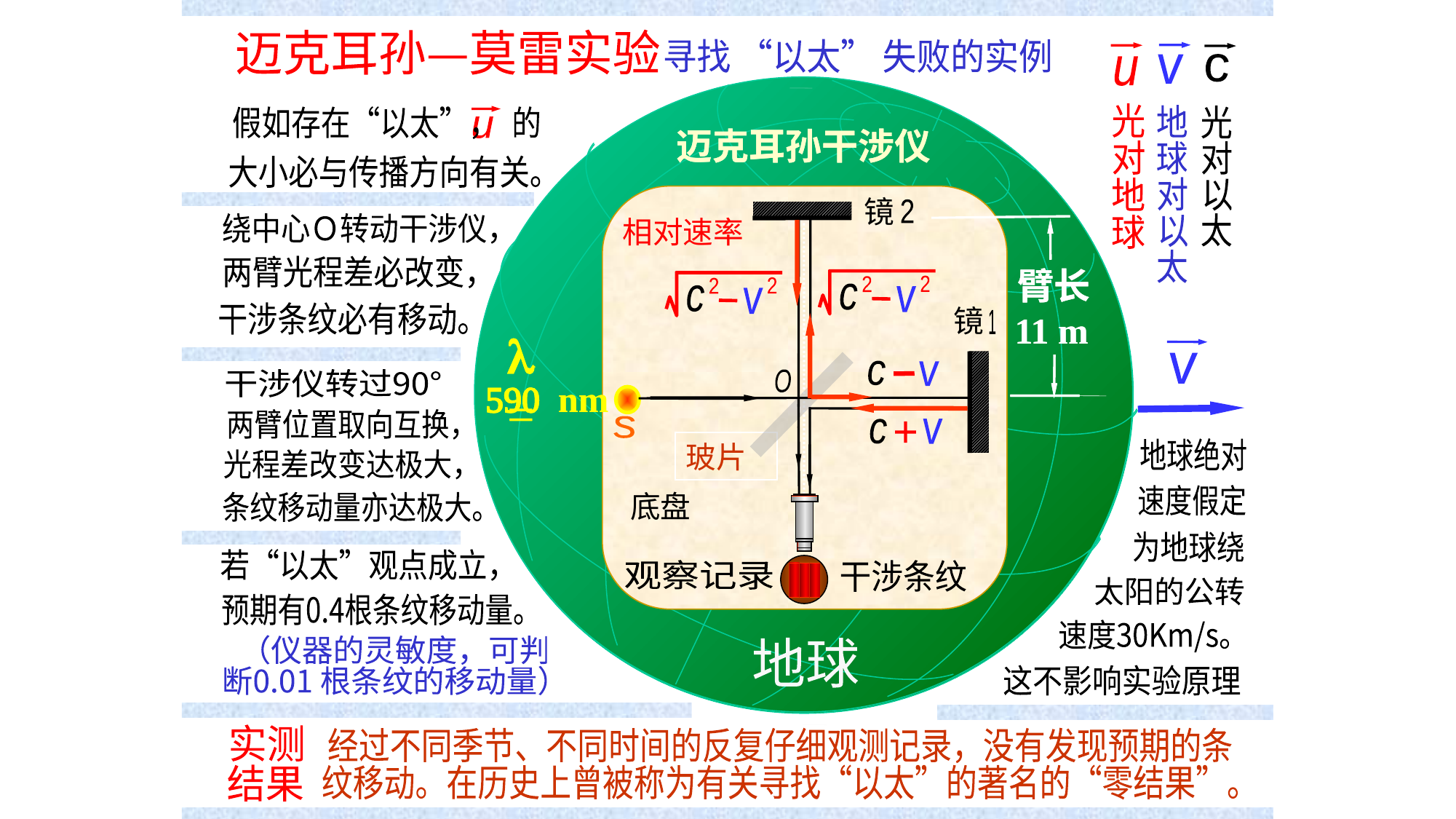

续
迈克耳孙—莫雷实验
寻找 “以太” 失败的实例

c
v
u

光
对
地
球
地
球
对
以
太
光
对
以
太

v

地球

地球

迈克耳孙干涉仪

镜
2

镜
1

O

s

玻片
底盘

臂长
11 m

λ =
590 nm
迈克耳孙干涉仪

镜
2

镜
1

O

s

玻片
底盘

臂长
11 m

λ =
590 nm
相对速率
相对速率

2
2
c
v

2
2
c
v

2
2
c
v

2
2
c
v

c
v

c
v

v
c
+

v
c
+

观察记录
干涉条纹

观察记录
干涉条纹

假如存在“以太”，  的

u
大小必与传播方向有关。

迈克耳孙干涉仪

镜
2

镜
1

O

s

玻片
底盘

臂长
11 m

λ =
590 nm
相对速率
绕中心Ｏ转动干涉仪，
两臂光程差必改变，
干涉条纹必有移动。

2
2
c
v

2
2
c
v

c
v

干涉仪转过90°
两臂位置取向互换，
光程差改变达极大，
条纹移动量亦达极大。

v
c
+
地球绝对
速度假定
为地球绕
太阳的公转
速度30Km/s。
这不影响实验原理

若“以太”观点成立，
预期有0.4根条纹移动量。
（仪器的灵敏度，可判
断0.01 根条纹的移动量）

观察记录
干涉条纹
地球
地球
实测
结果
经过不同季节、不同时间的反复仔细观测记录，没有发现预期的条
纹移动。在历史上曾被称为有关寻找“以太”的著名的“零结果”。